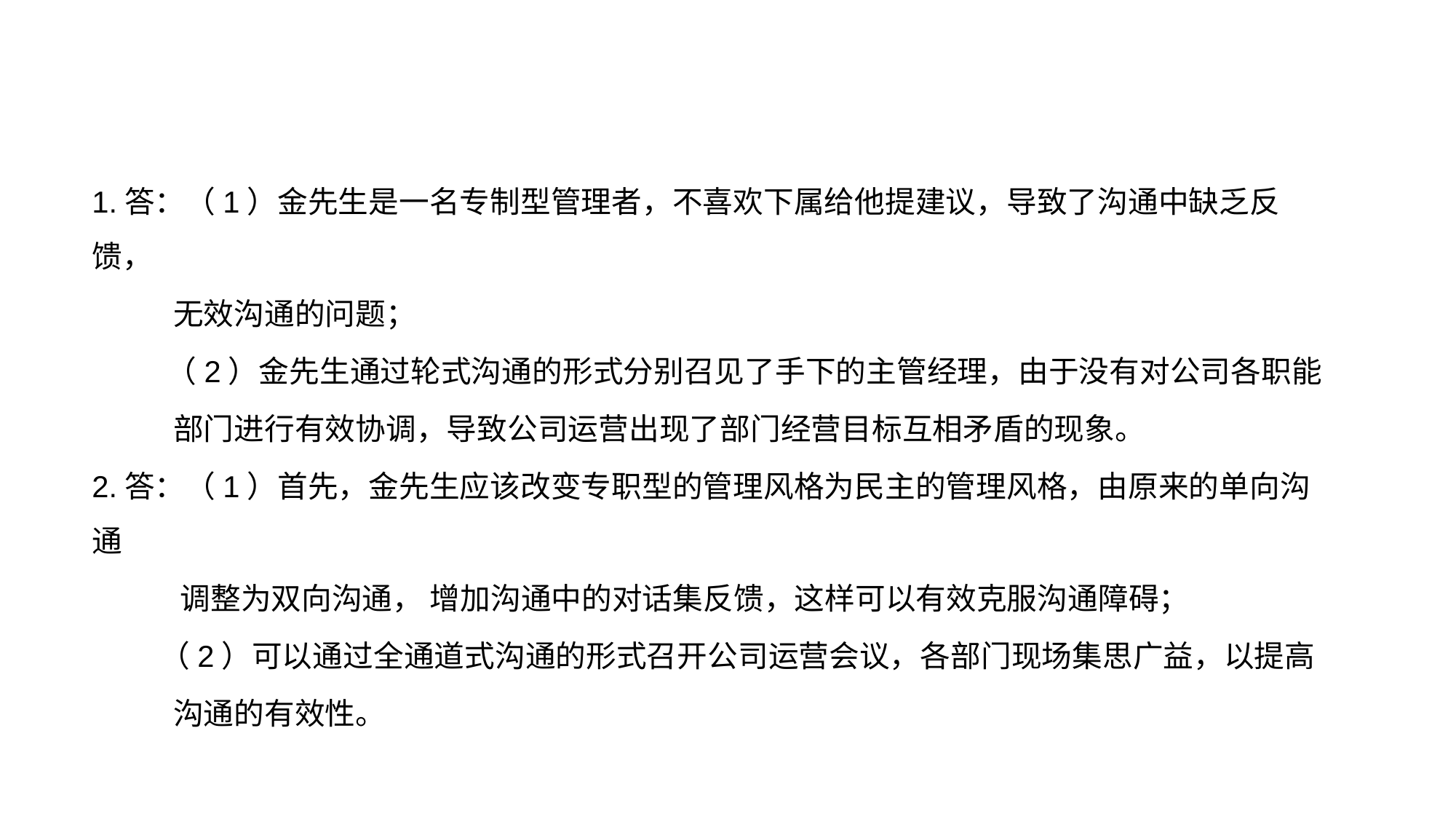

1.答：（1）金先生是一名专制型管理者，不喜欢下属给他提建议，导致了沟通中缺乏反馈，
           无效沟通的问题；
          （2）金先生通过轮式沟通的形式分别召见了手下的主管经理，由于没有对公司各职能
           部门进行有效协调，导致公司运营出现了部门经营目标互相矛盾的现象。
2.答：（1）首先，金先生应该改变专职型的管理风格为民主的管理风格，由原来的单向沟通
            调整为双向沟通， 增加沟通中的对话集反馈，这样可以有效克服沟通障碍；
         （2）可以通过全通道式沟通的形式召开公司运营会议，各部门现场集思广益，以提高
           沟通的有效性。